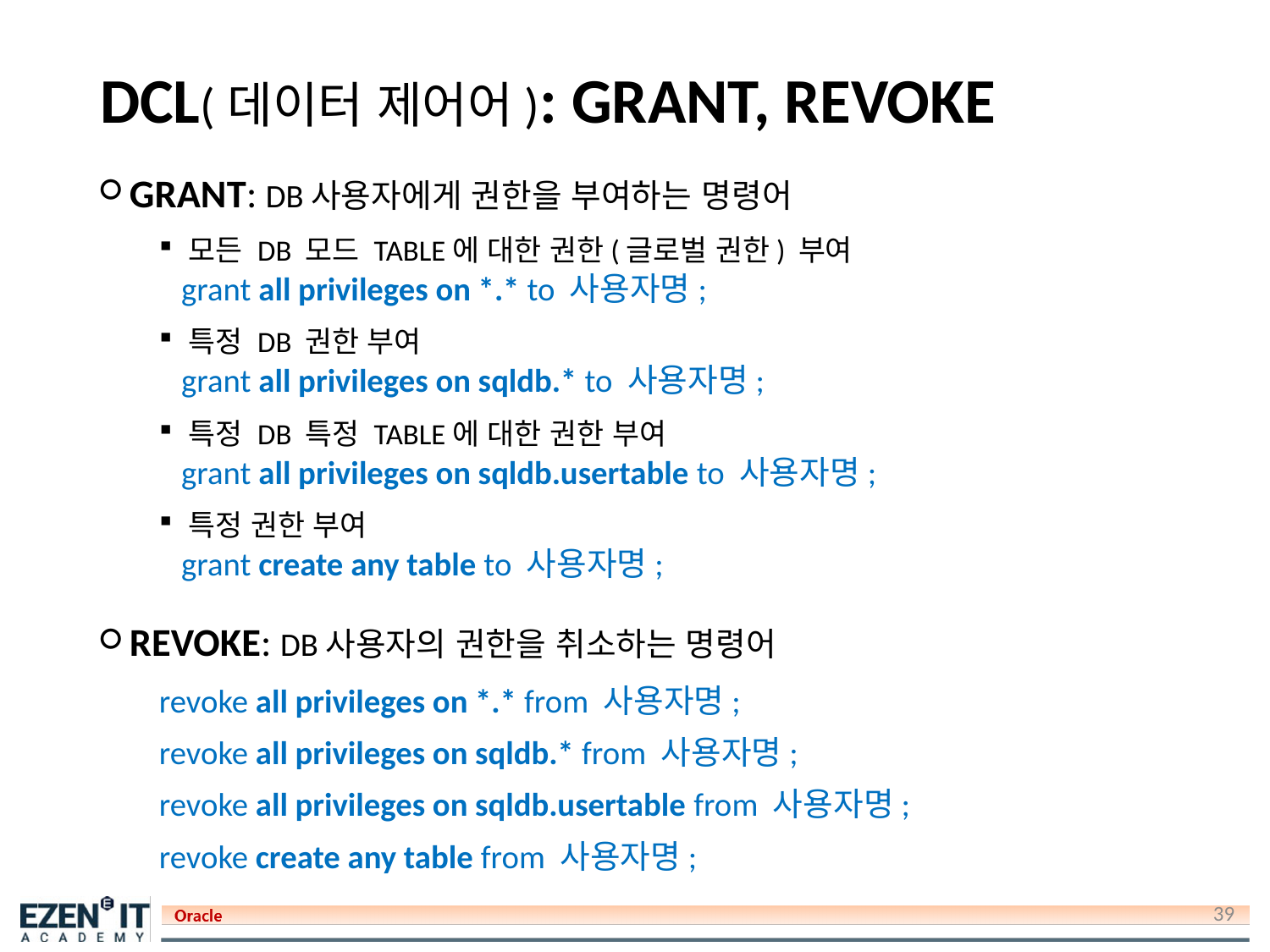

# DCL(데이터 제어어): GRANT, REVOKE
GRANT: DB사용자에게 권한을 부여하는 명령어
모든 DB 모드 TABLE에 대한 권한(글로벌 권한) 부여
   grant all privileges on *.* to 사용자명;
특정 DB 권한 부여
   grant all privileges on sqldb.* to 사용자명;
특정 DB 특정 TABLE에 대한 권한 부여
   grant all privileges on sqldb.usertable to 사용자명;
특정 권한 부여
   grant create any table to 사용자명;
REVOKE: DB사용자의 권한을 취소하는 명령어
revoke all privileges on *.* from 사용자명;
revoke all privileges on sqldb.* from 사용자명;
revoke all privileges on sqldb.usertable from 사용자명;
revoke create any table from 사용자명;
39